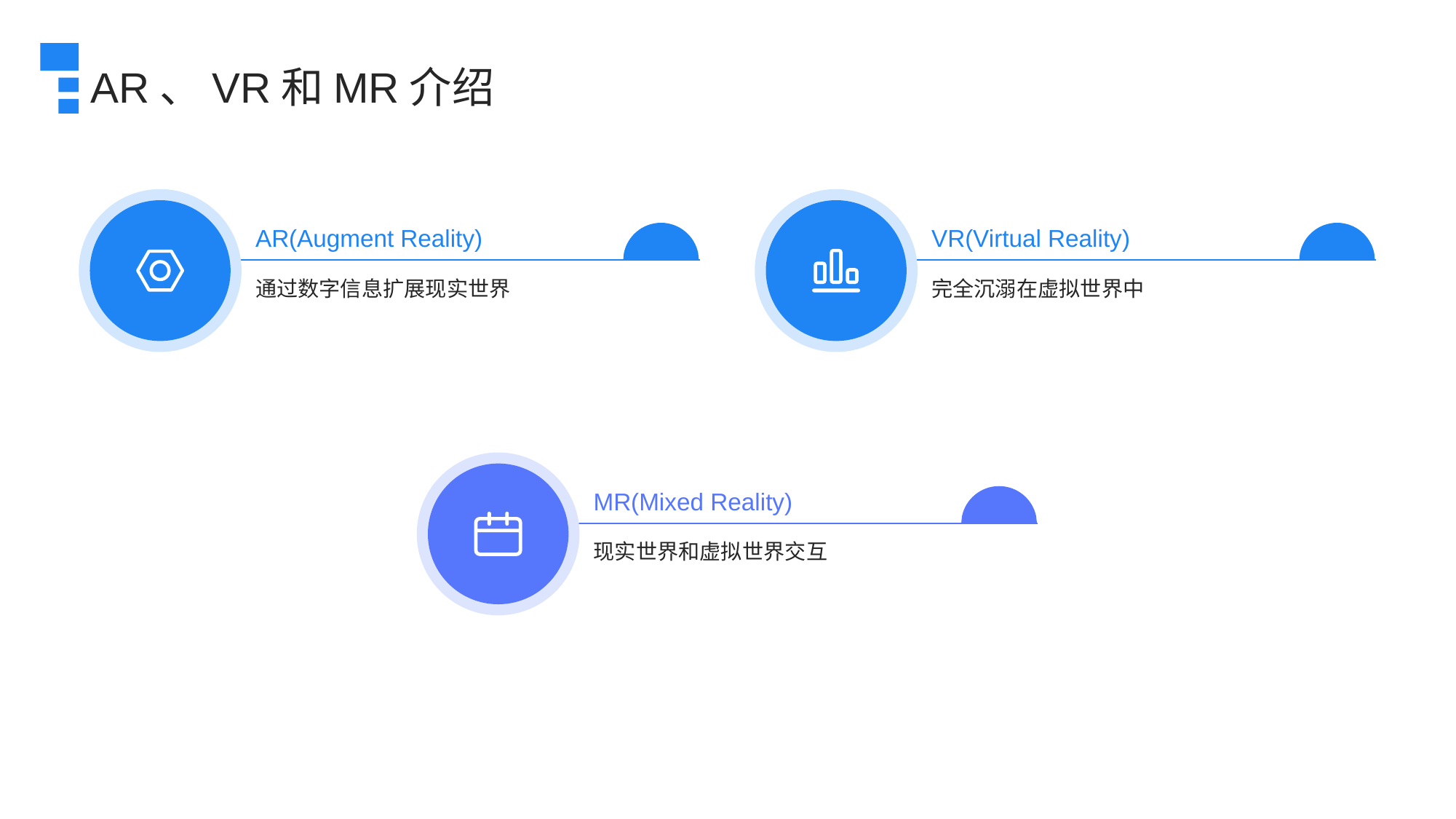

AR、VR和MR介绍

AR(Augment Reality)
VR(Virtual Reality)

通过数字信息扩展现实世界
完全沉溺在虚拟世界中
MR(Mixed Reality)

现实世界和虚拟世界交互